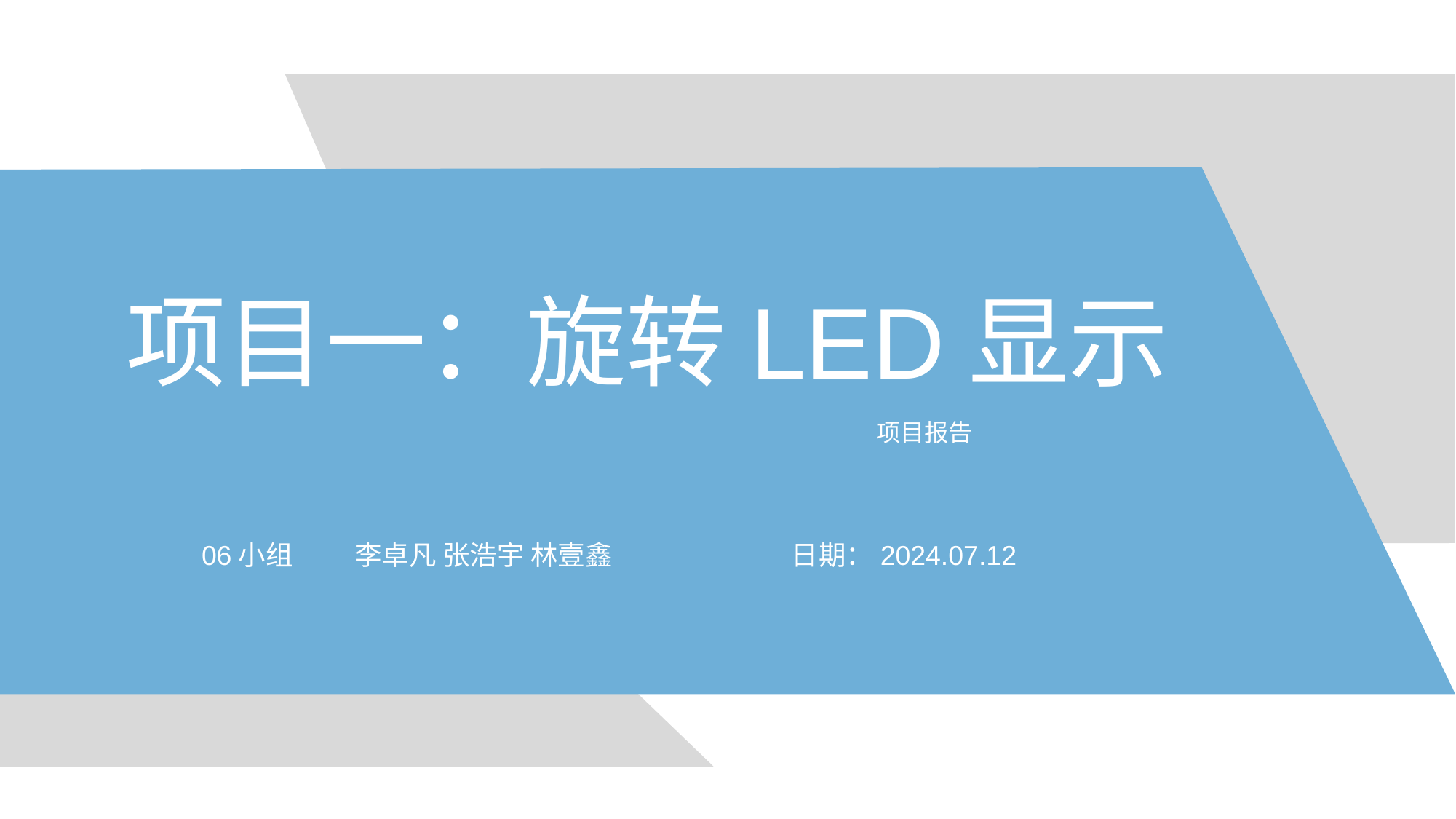

项目一：旋转LED显示
项目报告
06小组          李卓凡 张浩宇 林壹鑫                             日期：2024.07.12